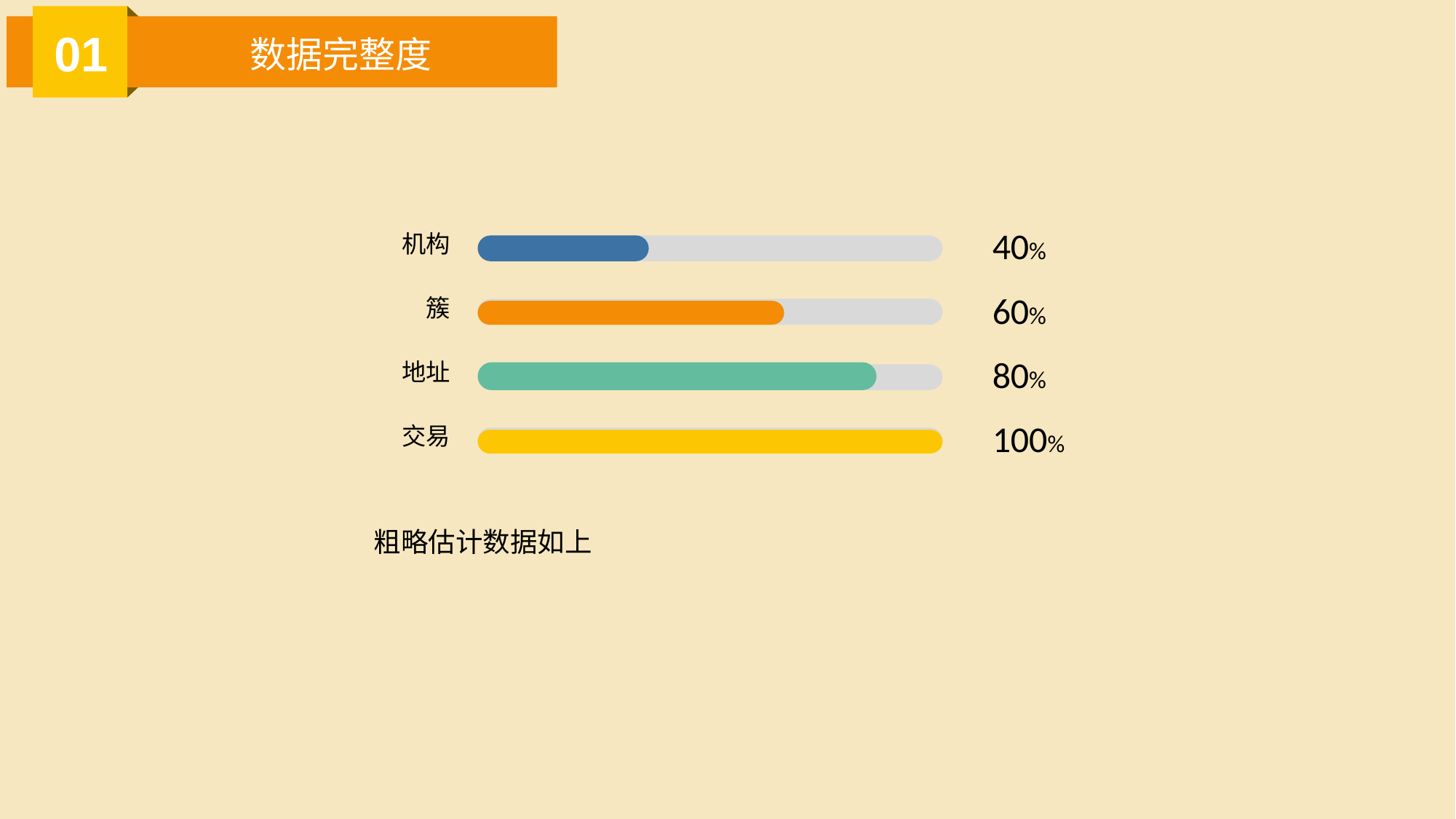

01
数据完整度
机构
40%

簇
60%

地址
80%

交易
100%

粗略估计数据如上